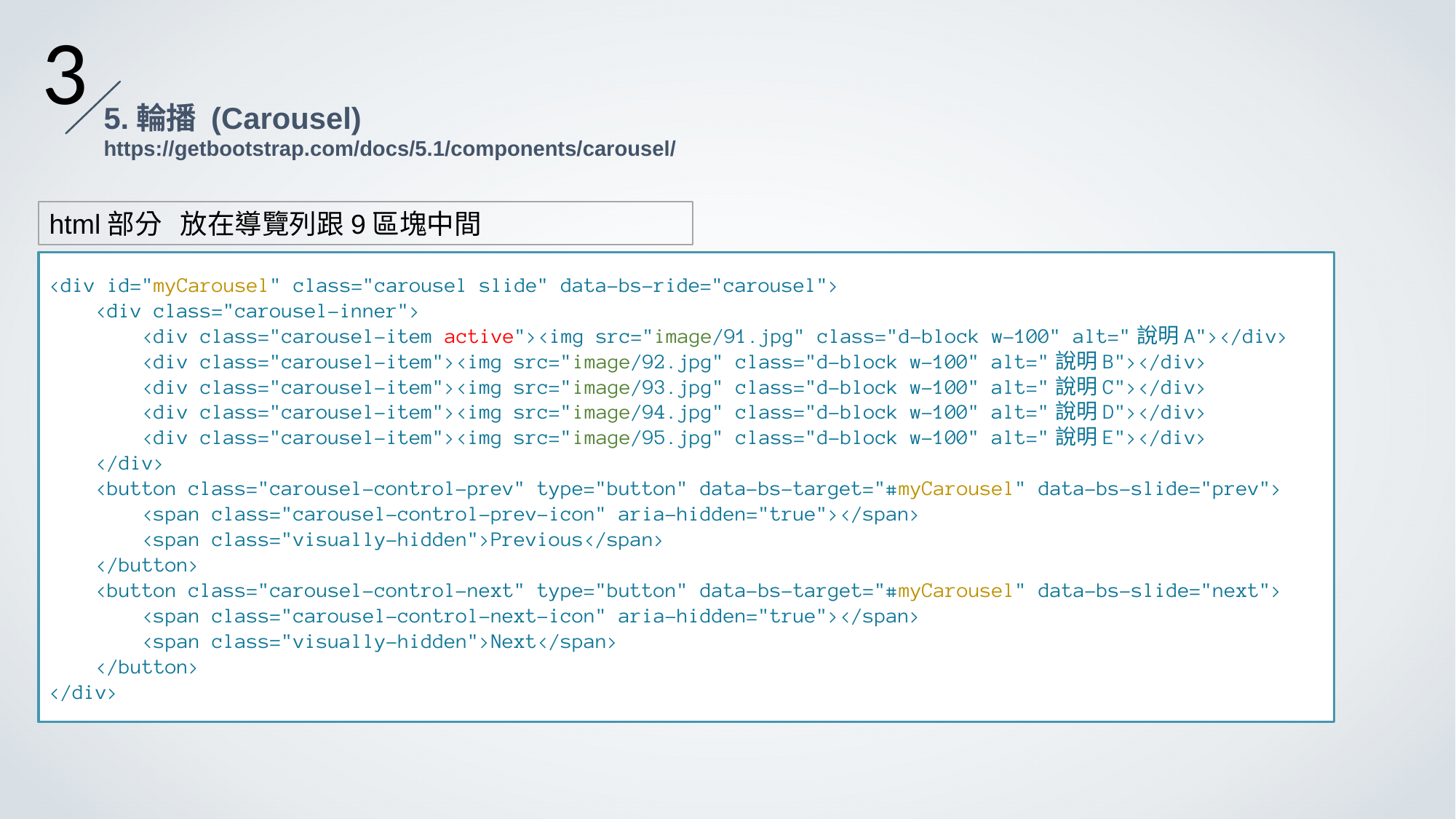

3
5.輪播 (Carousel)
https://getbootstrap.com/docs/5.1/components/carousel/
html部分   放在導覽列跟9區塊中間
<div id="myCarousel" class="carousel slide" data-bs-ride="carousel">
    <div class="carousel-inner">
        <div class="carousel-item active"><img src="image/91.jpg" class="d-block w-100" alt="說明A"></div>
        <div class="carousel-item"><img src="image/92.jpg" class="d-block w-100" alt="說明B"></div>
        <div class="carousel-item"><img src="image/93.jpg" class="d-block w-100" alt="說明C"></div>
        <div class="carousel-item"><img src="image/94.jpg" class="d-block w-100" alt="說明D"></div>
        <div class="carousel-item"><img src="image/95.jpg" class="d-block w-100" alt="說明E"></div>
    </div>
    <button class="carousel-control-prev" type="button" data-bs-target="#myCarousel" data-bs-slide="prev">
        <span class="carousel-control-prev-icon" aria-hidden="true"></span>
        <span class="visually-hidden">Previous</span>
    </button>
    <button class="carousel-control-next" type="button" data-bs-target="#myCarousel" data-bs-slide="next">
        <span class="carousel-control-next-icon" aria-hidden="true"></span>
        <span class="visually-hidden">Next</span>
    </button>
</div>
77